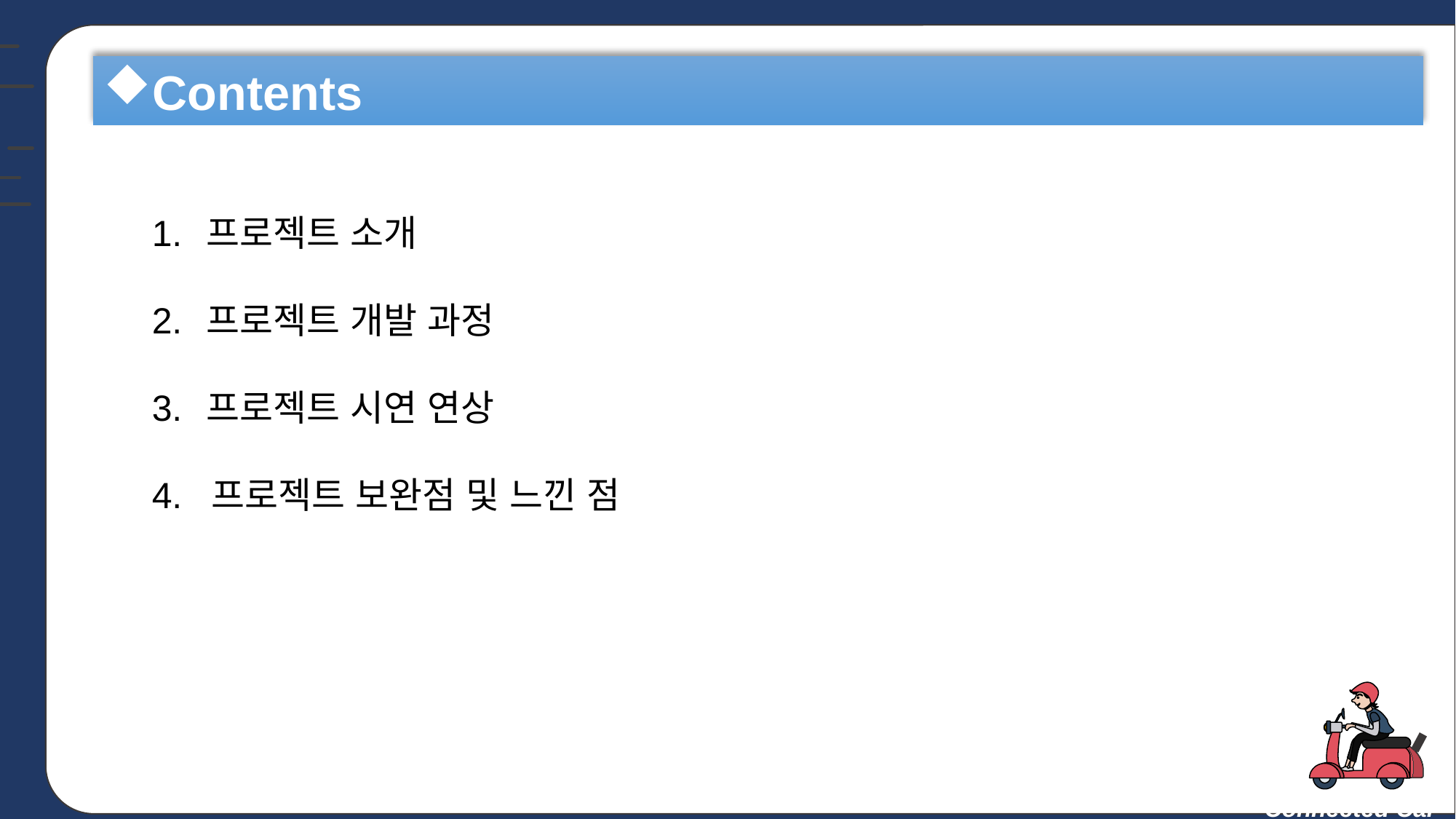

Contents
프로젝트 소개

프로젝트 개발 과정

프로젝트 시연 연상

4.  프로젝트 보완점 및 느낀 점

Connected Car